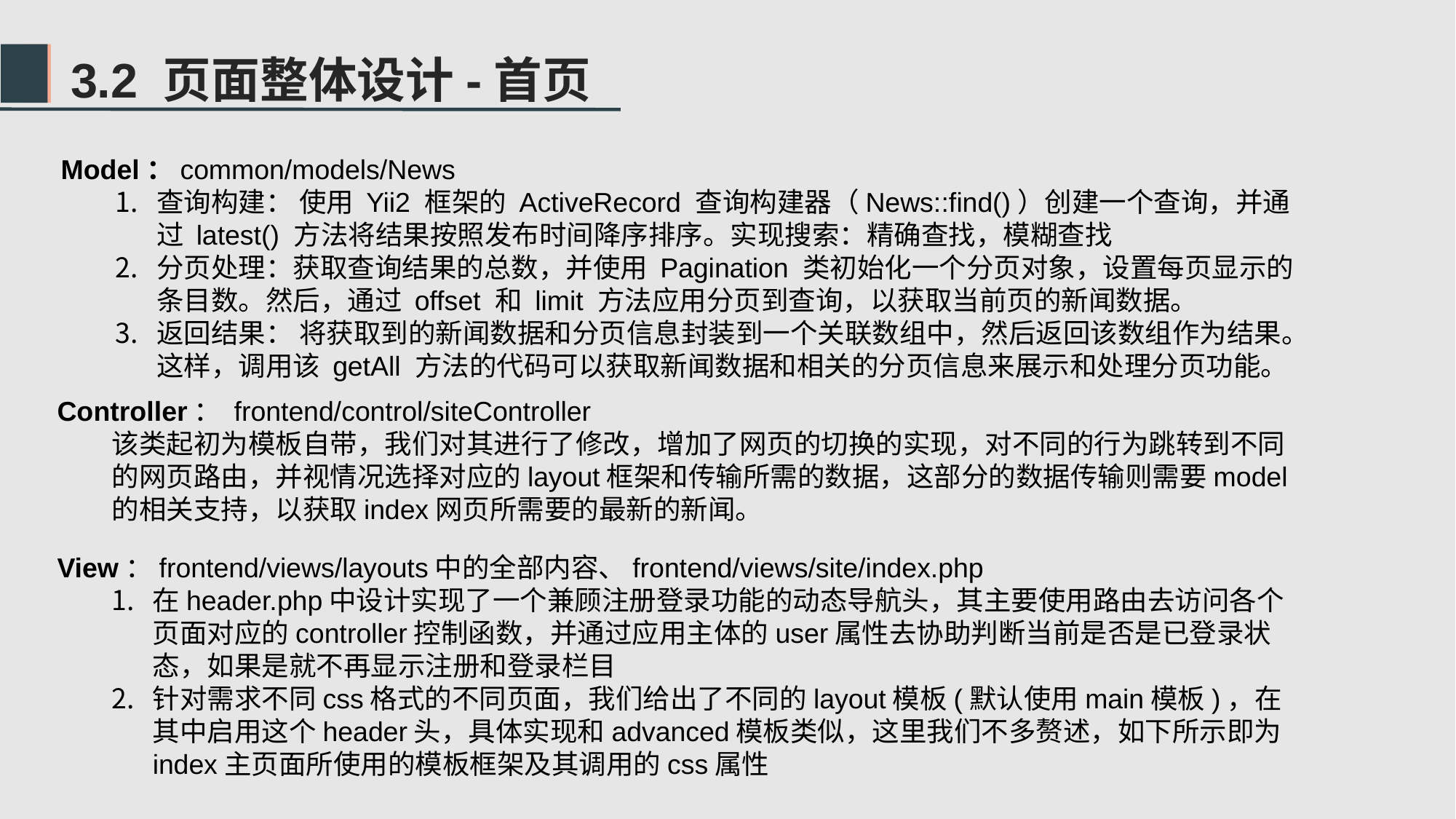

3.2 页面整体设计-首页

Model：common/models/News
查询构建： 使用 Yii2 框架的 ActiveRecord 查询构建器（News::find()）创建一个查询，并通过 latest() 方法将结果按照发布时间降序排序。实现搜索：精确查找，模糊查找
分页处理：获取查询结果的总数，并使用 Pagination 类初始化一个分页对象，设置每页显示的条目数。然后，通过 offset 和 limit 方法应用分页到查询，以获取当前页的新闻数据。
返回结果： 将获取到的新闻数据和分页信息封装到一个关联数组中，然后返回该数组作为结果。这样，调用该 getAll 方法的代码可以获取新闻数据和相关的分页信息来展示和处理分页功能。
Controller： frontend/control/siteController
该类起初为模板自带，我们对其进行了修改，增加了网页的切换的实现，对不同的行为跳转到不同的网页路由，并视情况选择对应的layout框架和传输所需的数据，这部分的数据传输则需要model的相关支持，以获取index网页所需要的最新的新闻。

View：frontend/views/layouts中的全部内容、frontend/views/site/index.php
在header.php中设计实现了一个兼顾注册登录功能的动态导航头，其主要使用路由去访问各个页面对应的controller控制函数，并通过应用主体的user属性去协助判断当前是否是已登录状态，如果是就不再显示注册和登录栏目
针对需求不同css格式的不同页面，我们给出了不同的layout模板(默认使用main模板)，在其中启用这个header头，具体实现和advanced模板类似，这里我们不多赘述，如下所示即为index主页面所使用的模板框架及其调用的css属性